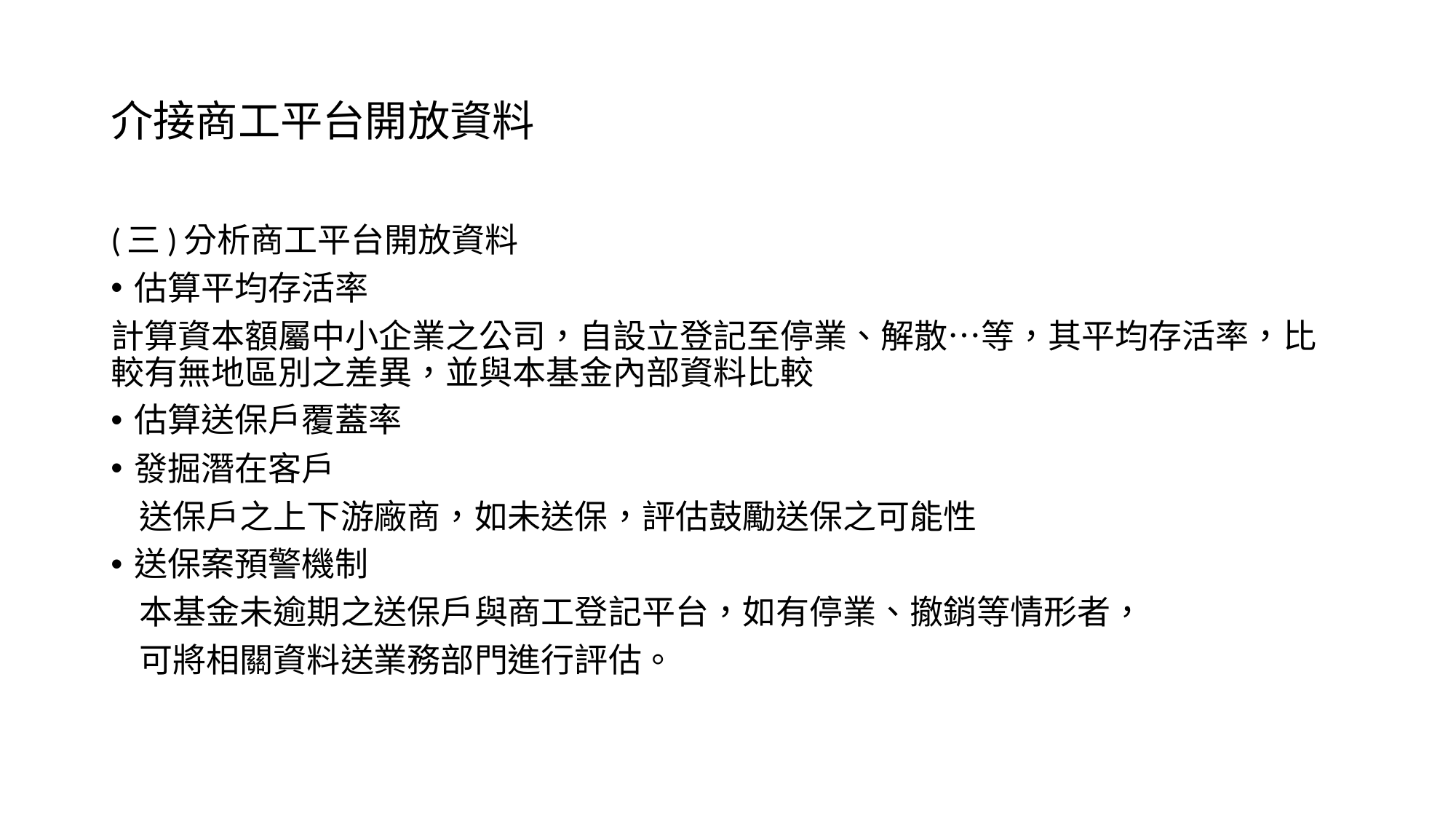

# 介接商工平台開放資料
(三)分析商工平台開放資料
估算平均存活率
計算資本額屬中小企業之公司，自設立登記至停業、解散…等，其平均存活率，比較有無地區別之差異，並與本基金內部資料比較
估算送保戶覆蓋率
發掘潛在客戶
   送保戶之上下游廠商，如未送保，評估鼓勵送保之可能性
送保案預警機制
   本基金未逾期之送保戶與商工登記平台，如有停業、撤銷等情形者，
   可將相關資料送業務部門進行評估。